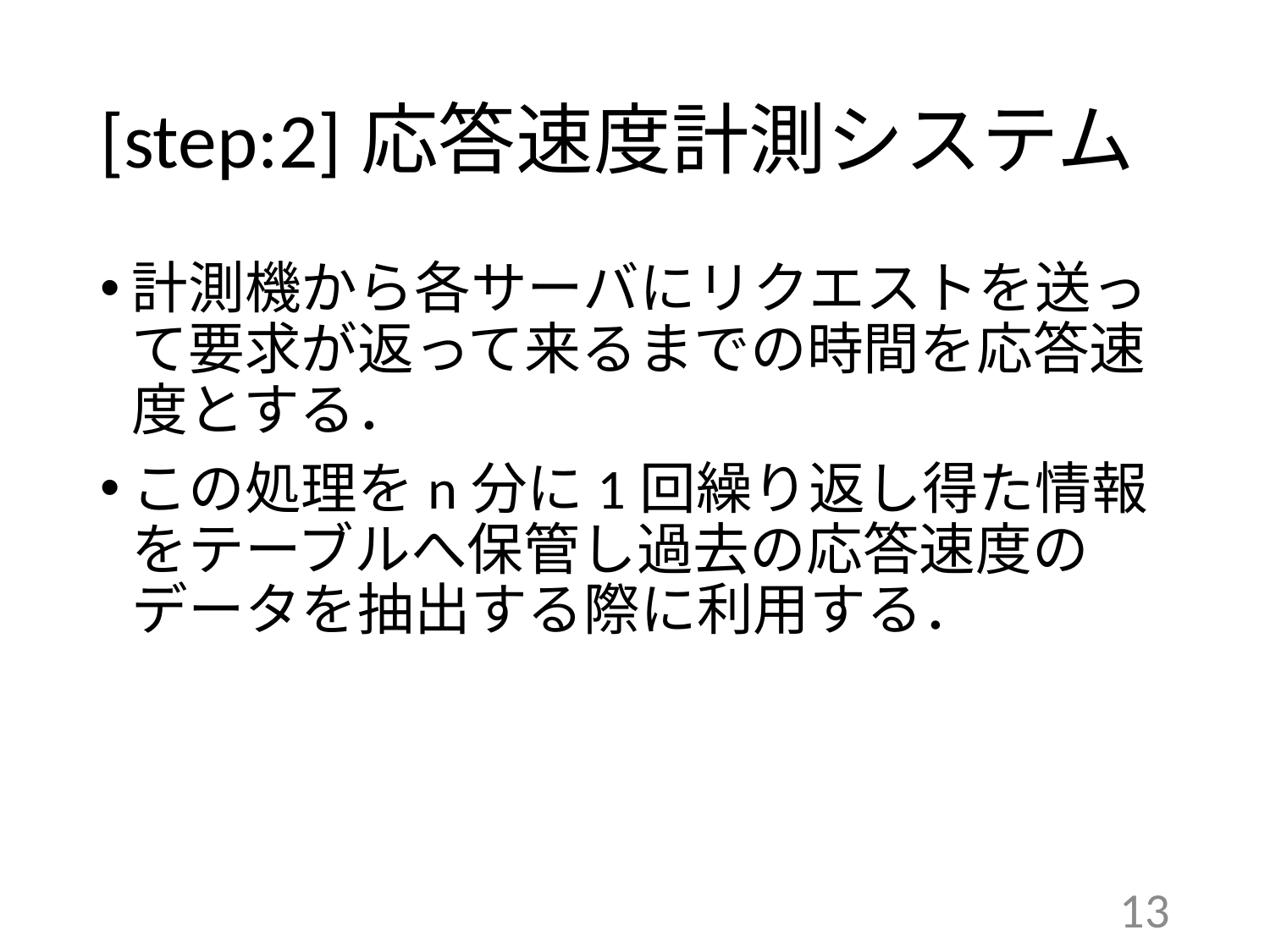

# [step:2]応答速度計測システム
計測機から各サーバにリクエストを送って要求が返って来るまでの時間を応答速度とする．
この処理をn分に1回繰り返し得た情報をテーブルへ保管し過去の応答速度のデータを抽出する際に利用する．
13